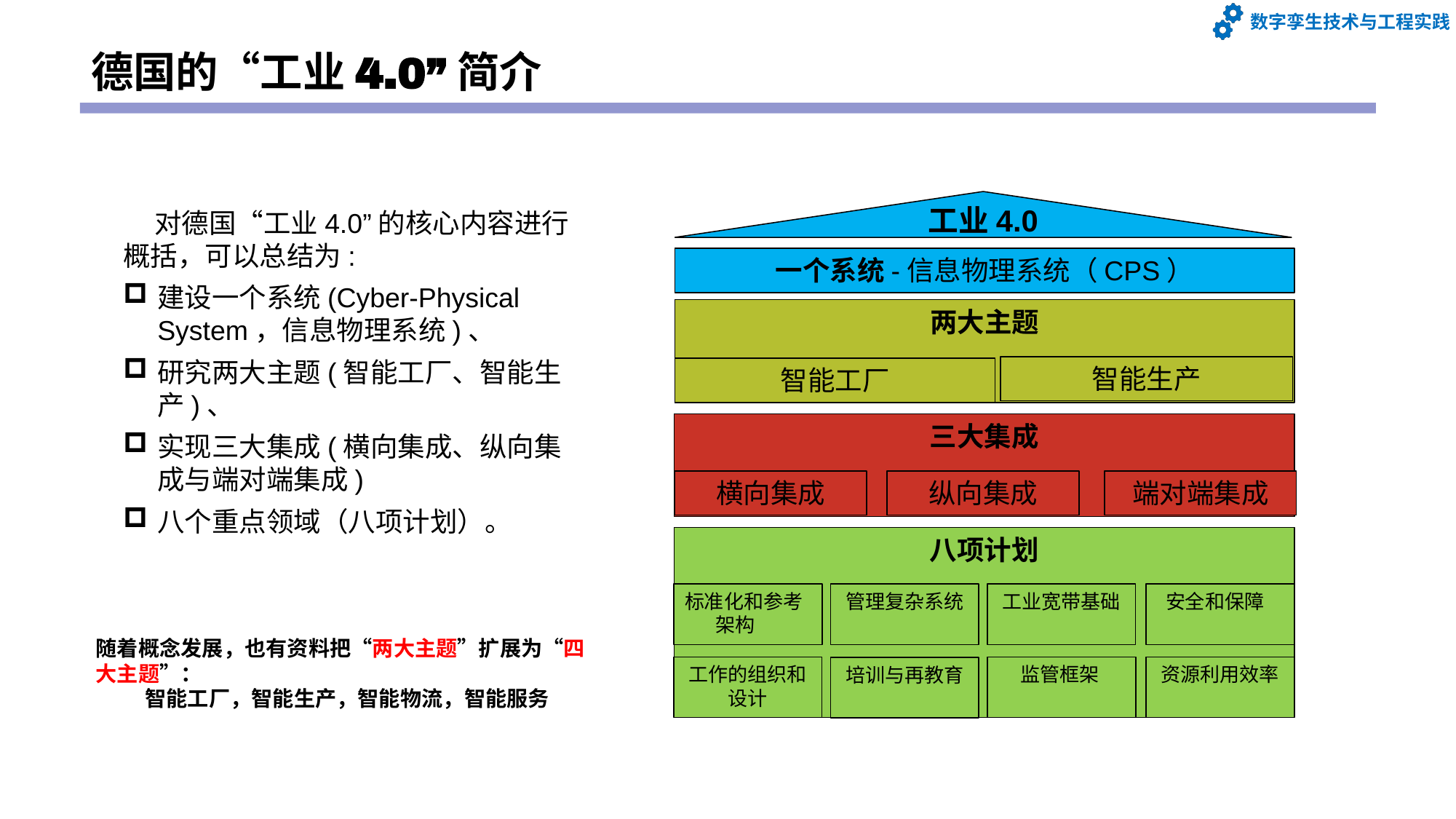

# 德国的“工业4.0”简介
工业4.0
    对德国“工业4.0”的核心内容进行概括，可以总结为:
建设一个系统(Cyber-Physical System，信息物理系统)、
研究两大主题(智能工厂、智能生产)、
实现三大集成(横向集成、纵向集成与端对端集成)
八个重点领域（八项计划）。
一个系统-信息物理系统（CPS）
两大主题
智能生产
智能工厂
三大集成
横向集成
纵向集成
端对端集成
八项计划
标准化和参考
    架构
管理复杂系统
工业宽带基础
安全和保障
随着概念发展，也有资料把“两大主题”扩展为“四大主题”：
         智能工厂，智能生产，智能物流，智能服务
工作的组织和设计
  监管框架
资源利用效率
培训与再教育
9